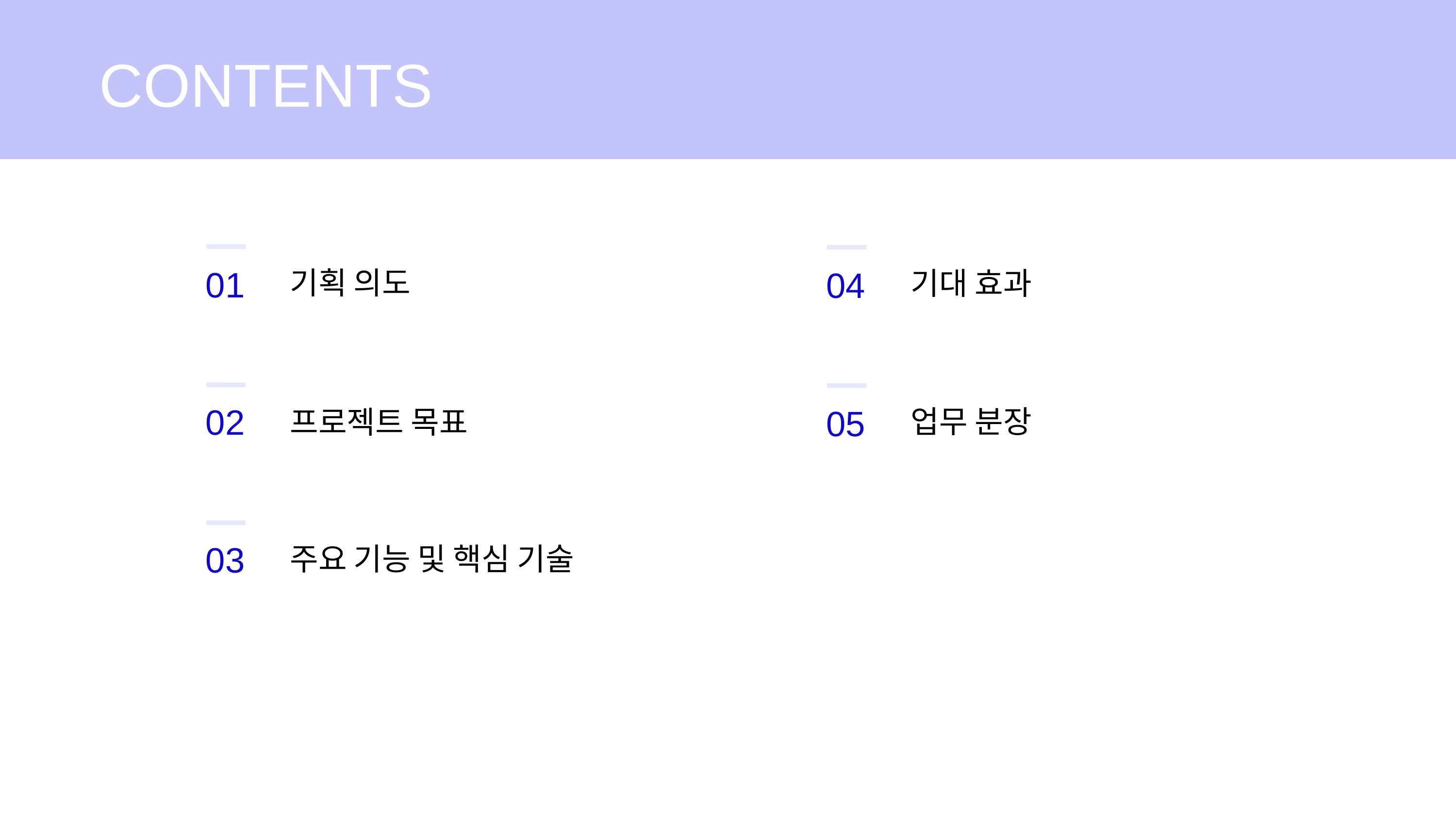

CONTENTS
01
04
기획 의도
기대 효과

02
05
업무 분장
프로젝트 목표

03
주요 기능 및 핵심 기술